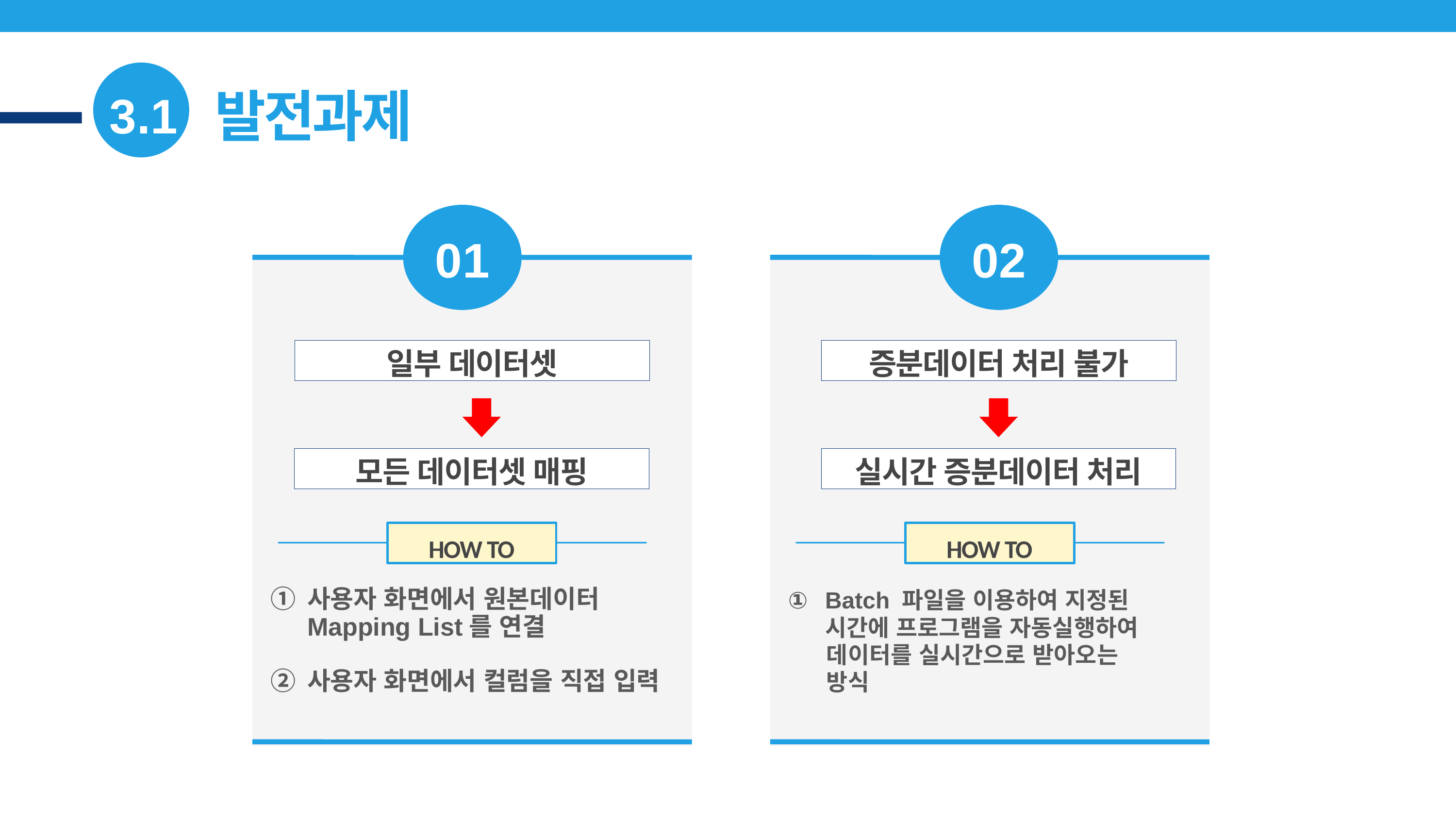

3.1
3.3   발전과제

01

02

일부 데이터셋
증분데이터 처리 불가

모든 데이터셋 매핑
실시간 증분데이터 처리
HOW TO
HOW TO

Batch 파일을 이용하여 지정된 시간에 프로그램을 자동실행하여
     데이터를 실시간으로 받아오는
     방식
사용자 화면에서 원본데이터 Mapping List를 연결

사용자 화면에서 컬럼을 직접 입력